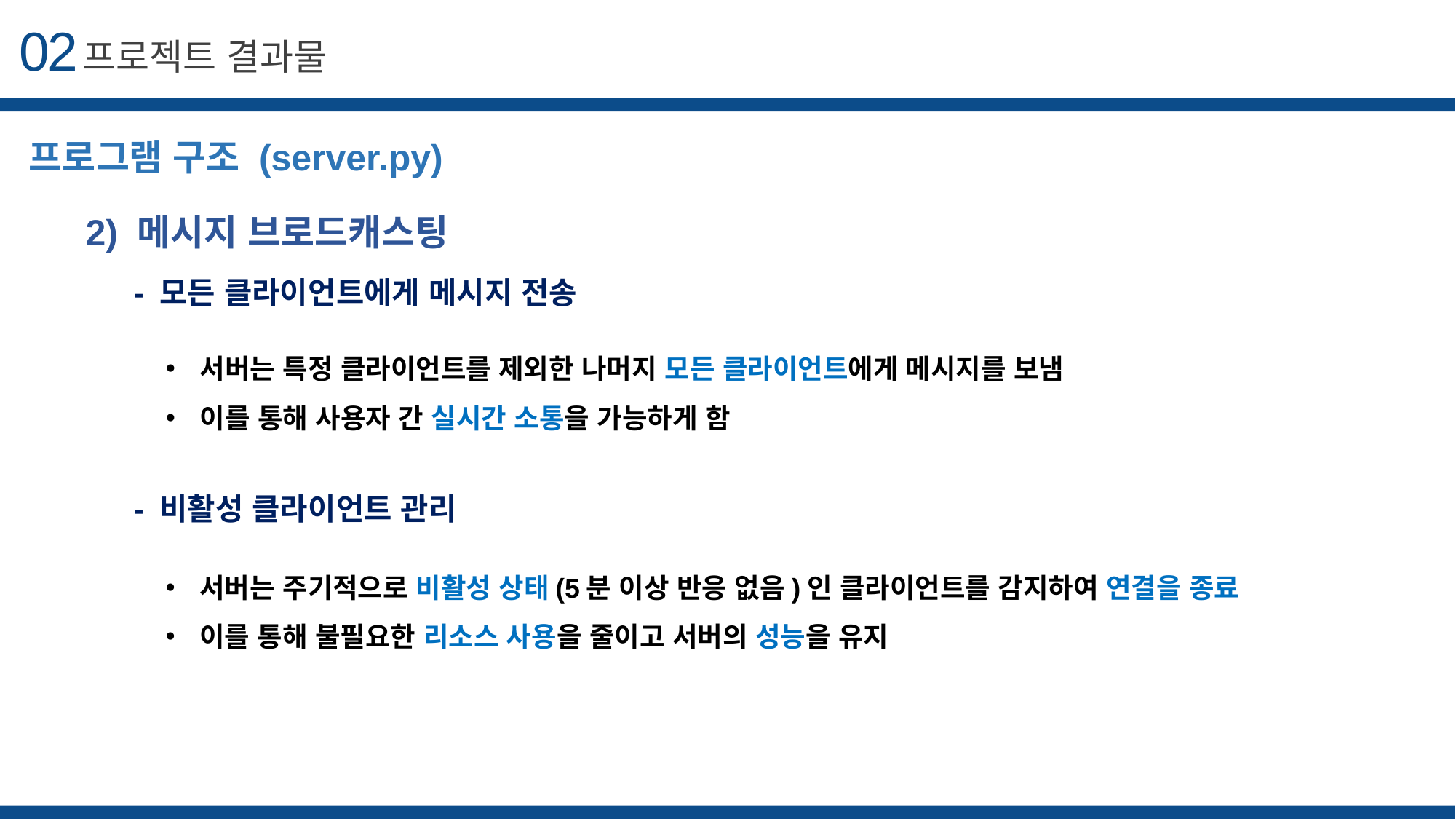

02
프로젝트 결과물

프로그램 구조 (server.py)
2) 메시지 브로드캐스팅
- 모든 클라이언트에게 메시지 전송
서버는 특정 클라이언트를 제외한 나머지 모든 클라이언트에게 메시지를 보냄
이를 통해 사용자 간 실시간 소통을 가능하게 함
- 비활성 클라이언트 관리
서버는 주기적으로 비활성 상태(5분 이상 반응 없음)인 클라이언트를 감지하여 연결을 종료
이를 통해 불필요한 리소스 사용을 줄이고 서버의 성능을 유지